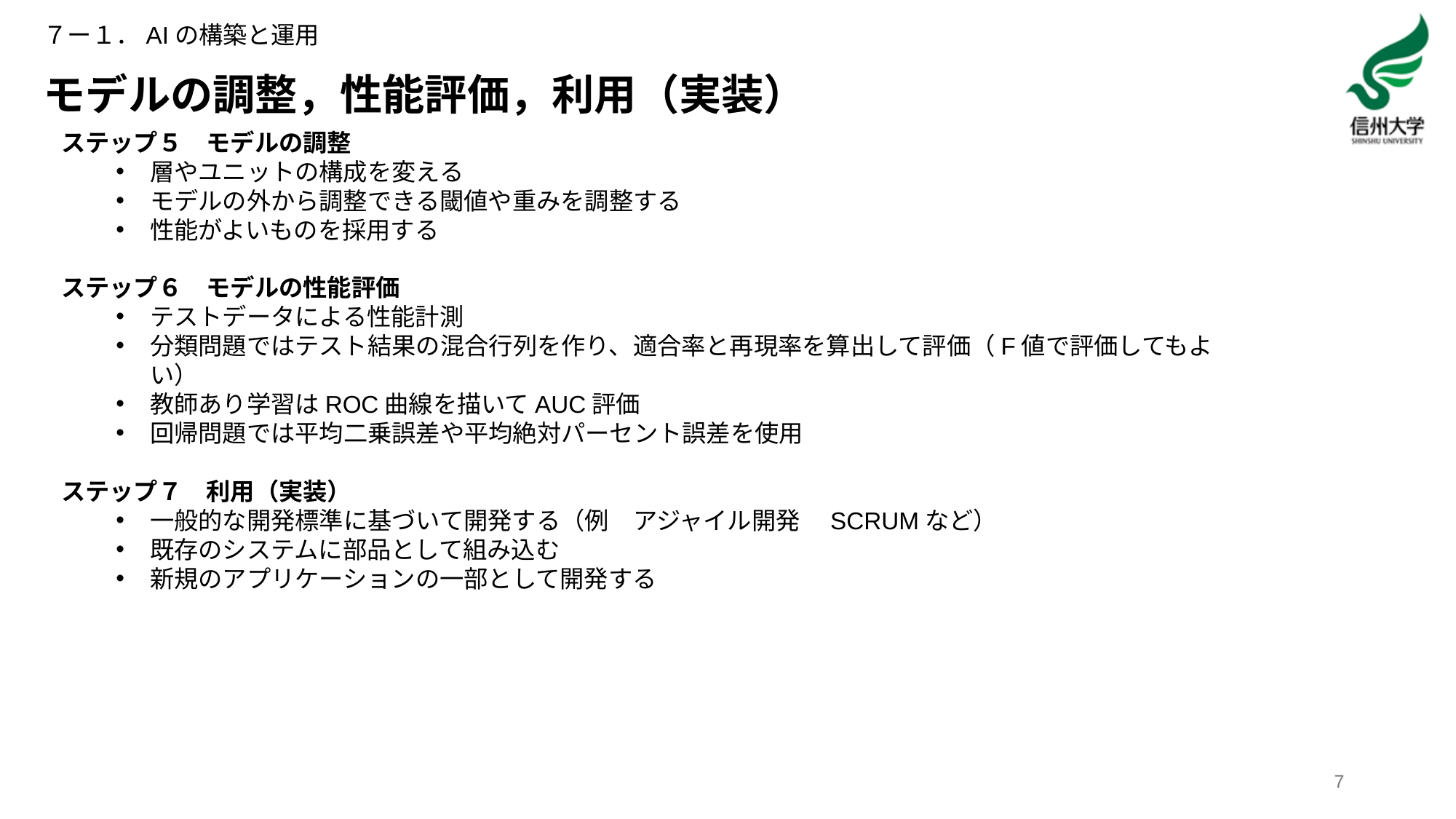

７ー１．AIの構築と運用
# モデルの調整，性能評価，利用（実装）
ステップ５　モデルの調整
層やユニットの構成を変える
モデルの外から調整できる閾値や重みを調整する
性能がよいものを採用する

ステップ６　モデルの性能評価
テストデータによる性能計測
分類問題ではテスト結果の混合行列を作り、適合率と再現率を算出して評価（F値で評価してもよい）
教師あり学習はROC曲線を描いてAUC評価
回帰問題では平均二乗誤差や平均絶対パーセント誤差を使用

ステップ７　利用（実装）
一般的な開発標準に基づいて開発する（例　アジャイル開発　SCRUMなど）
既存のシステムに部品として組み込む
新規のアプリケーションの一部として開発する

7